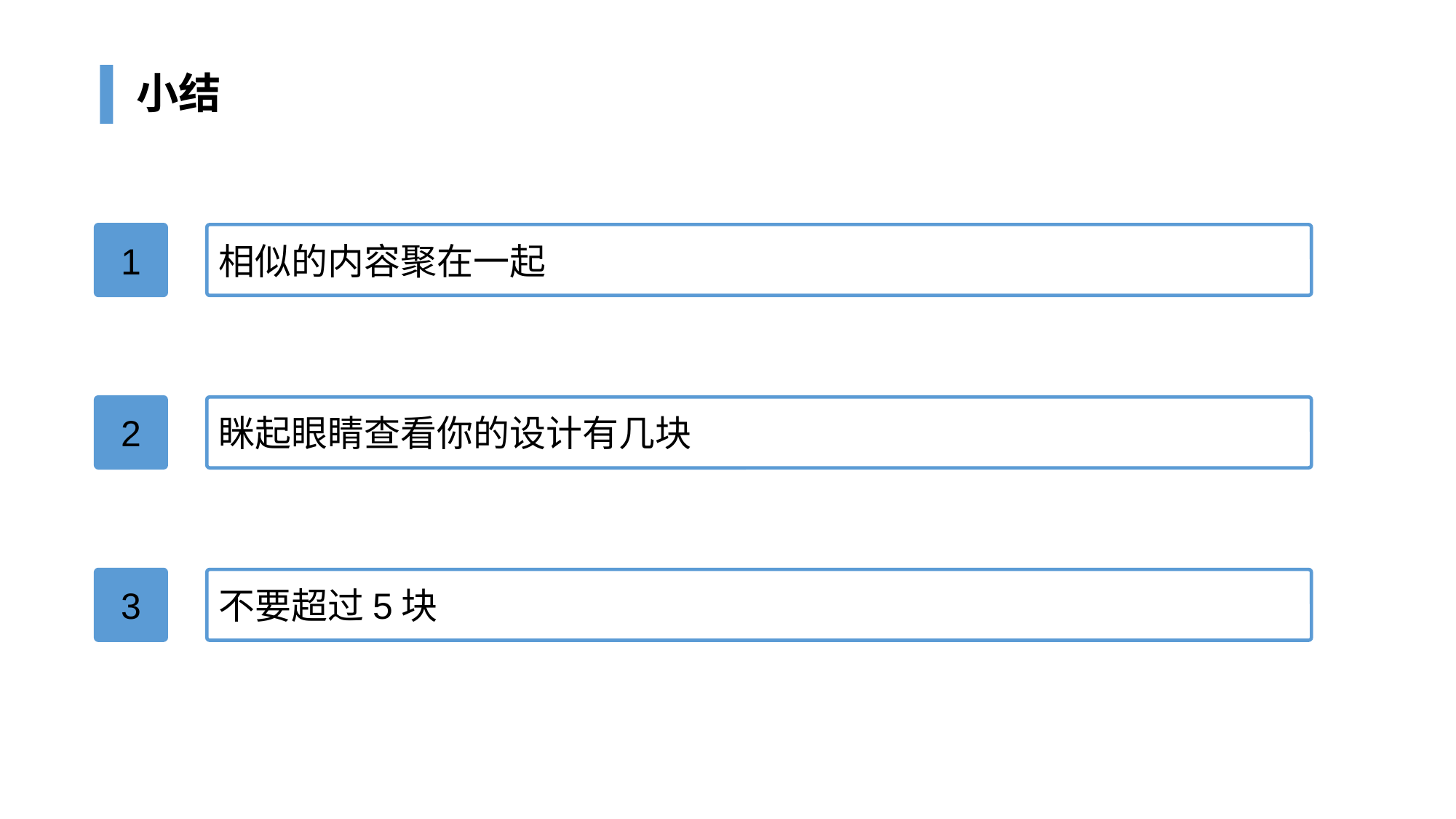

# 小结
1
相似的内容聚在一起
2
眯起眼睛查看你的设计有几块
3
不要超过5块